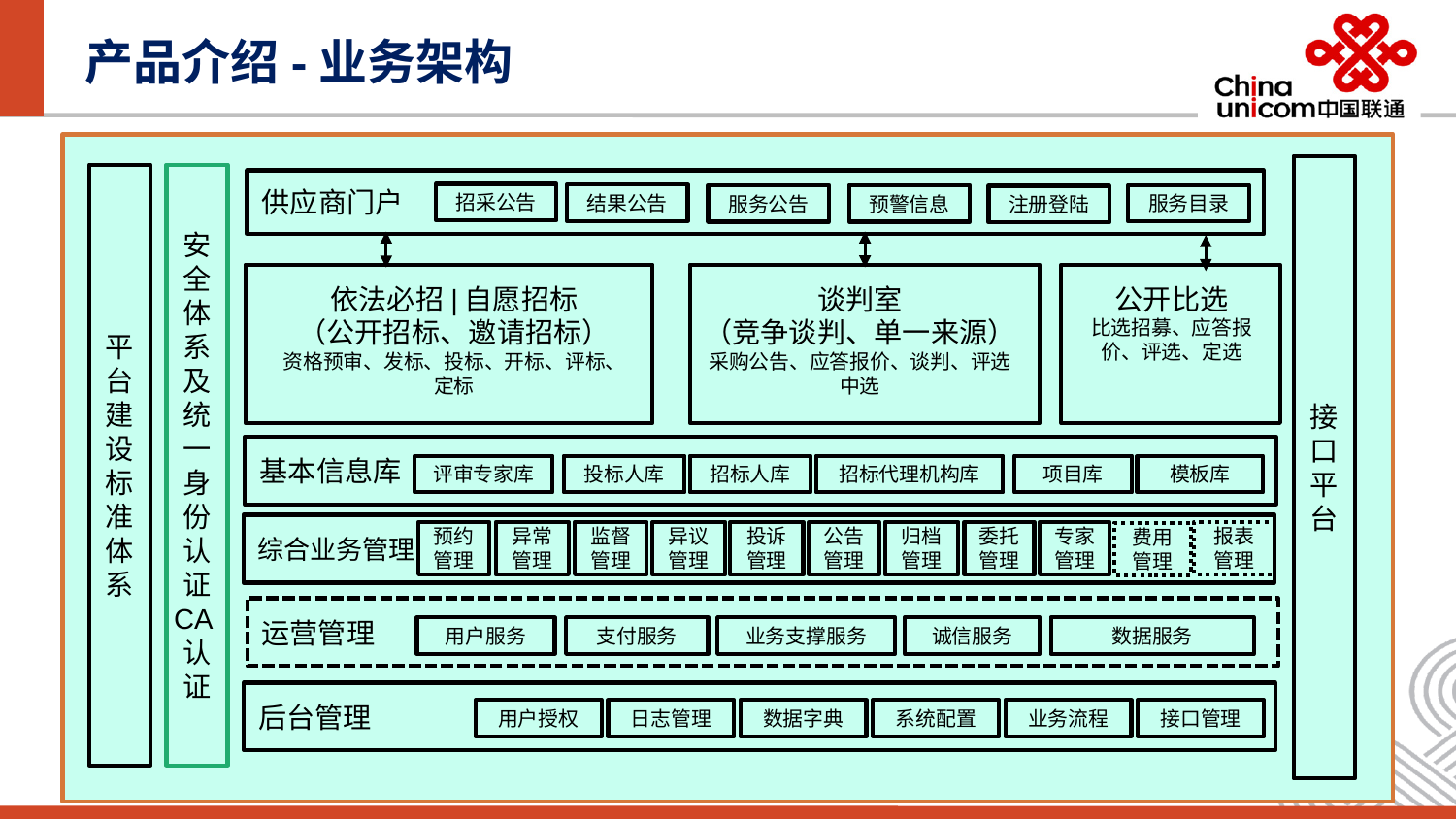

产品介绍-业务架构

供应商门户
招采公告
结果公告
服务目录
服务公告
预警信息
注册登陆

依法必招|自愿招标
（公开招标、邀请招标）
资格预审、发标、投标、开标、评标、定标
谈判室
（竞争谈判、单一来源）
采购公告、应答报价、谈判、评选
中选
公开比选
比选招募、应答报价、评选、定选
安全体系及统一身份认证 CA认证
平台建设标准体系
接口平台
基本信息库
评审专家库
投标人库
招标人库
招标代理机构库
项目库
模板库
综合业务管理
归档管理
委托管理
专家管理
预约管理
异常管理
监督管理
公告管理
报表管理
异议管理
投诉管理
费用管理
运营管理
用户服务
支付服务
业务支撑服务
诚信服务
数据服务
后台管理
用户授权
日志管理
数据字典
系统配置
业务流程
接口管理
－14－